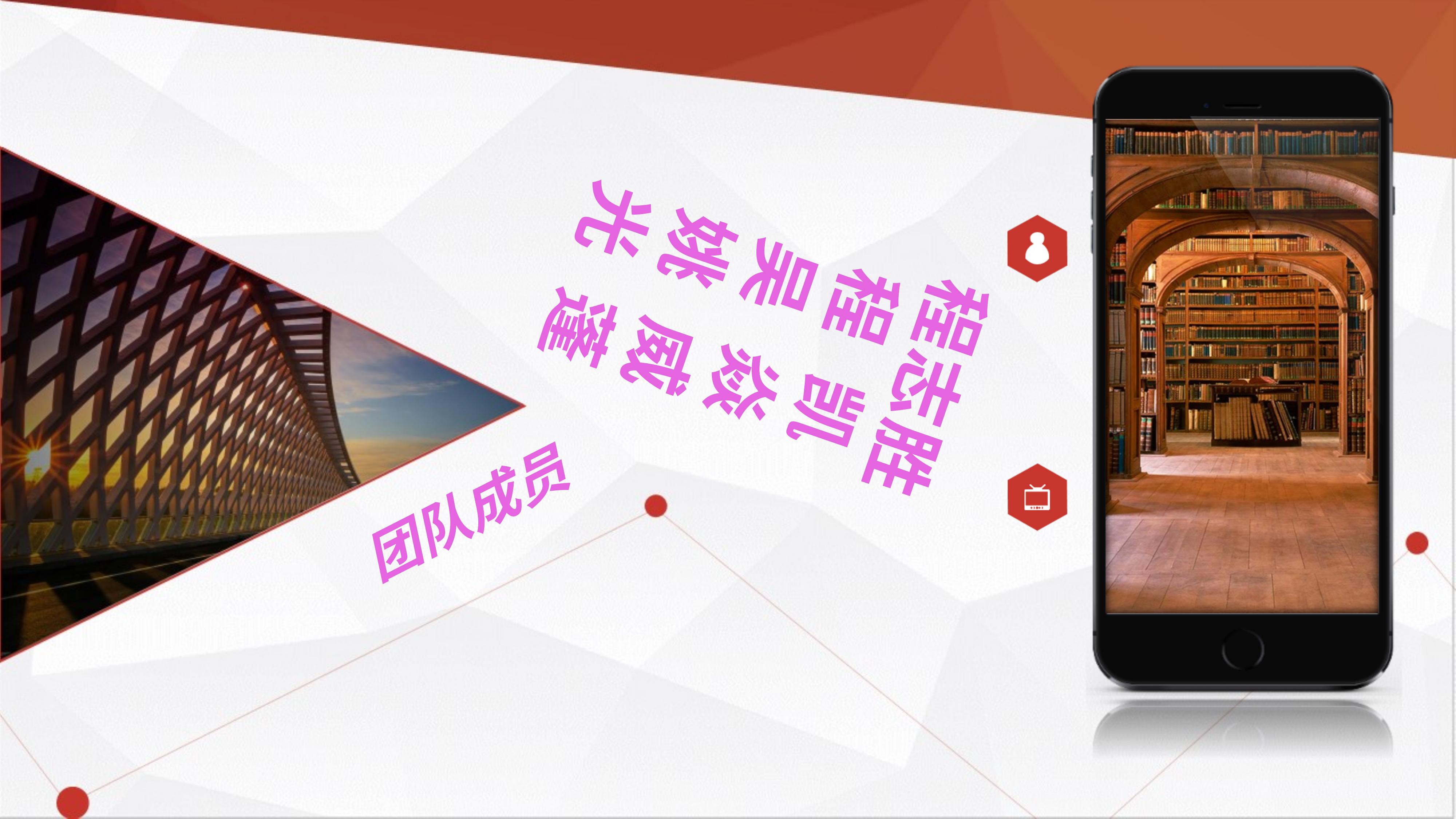

程志胜
程  凯
吴  焱
姚  威
光  蓬

团队成员